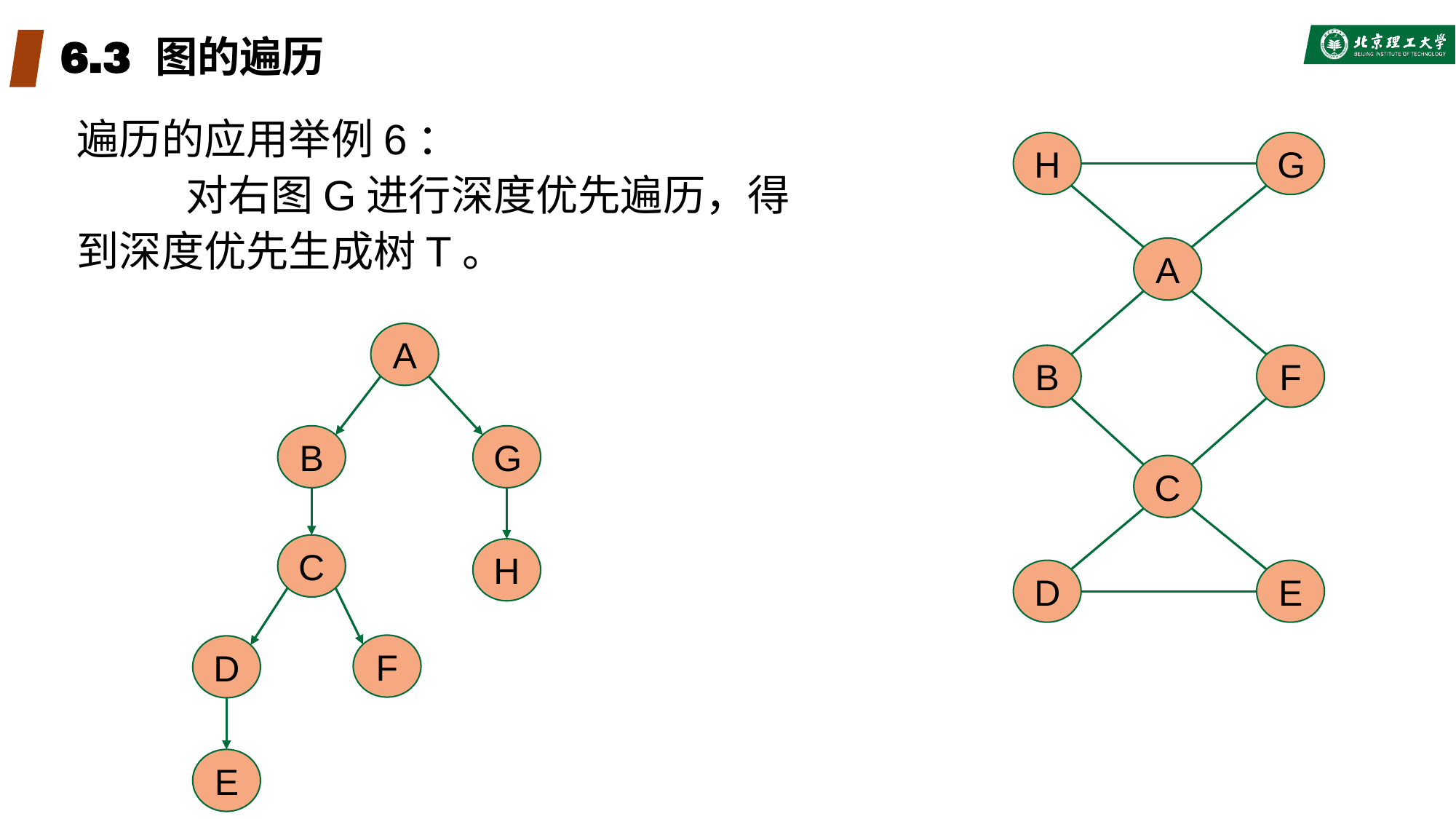

# 6.3 图的遍历
遍历的应用举例6：
	对右图G进行深度优先遍历，得到深度优先生成树T。
H
G
A
A
B
F
B
G
C
C
H
D
E
F
D
E